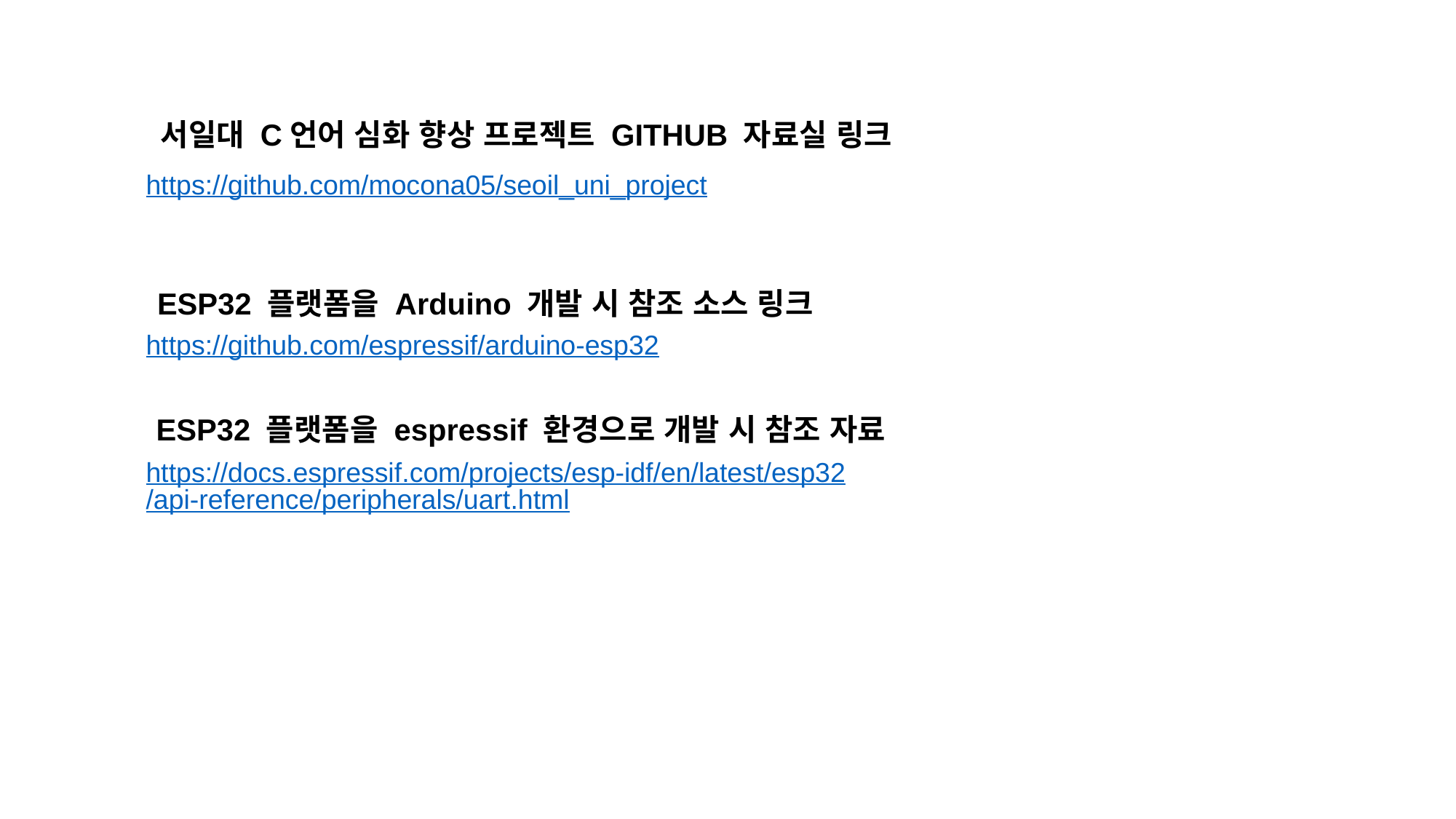

서일대 C언어 심화 향상 프로젝트 GITHUB 자료실 링크
https://github.com/mocona05/seoil_uni_project
ESP32 플랫폼을 Arduino 개발 시 참조 소스 링크
https://github.com/espressif/arduino-esp32
ESP32 플랫폼을 espressif 환경으로 개발 시 참조 자료
https://docs.espressif.com/projects/esp-idf/en/latest/esp32/api-reference/peripherals/uart.html